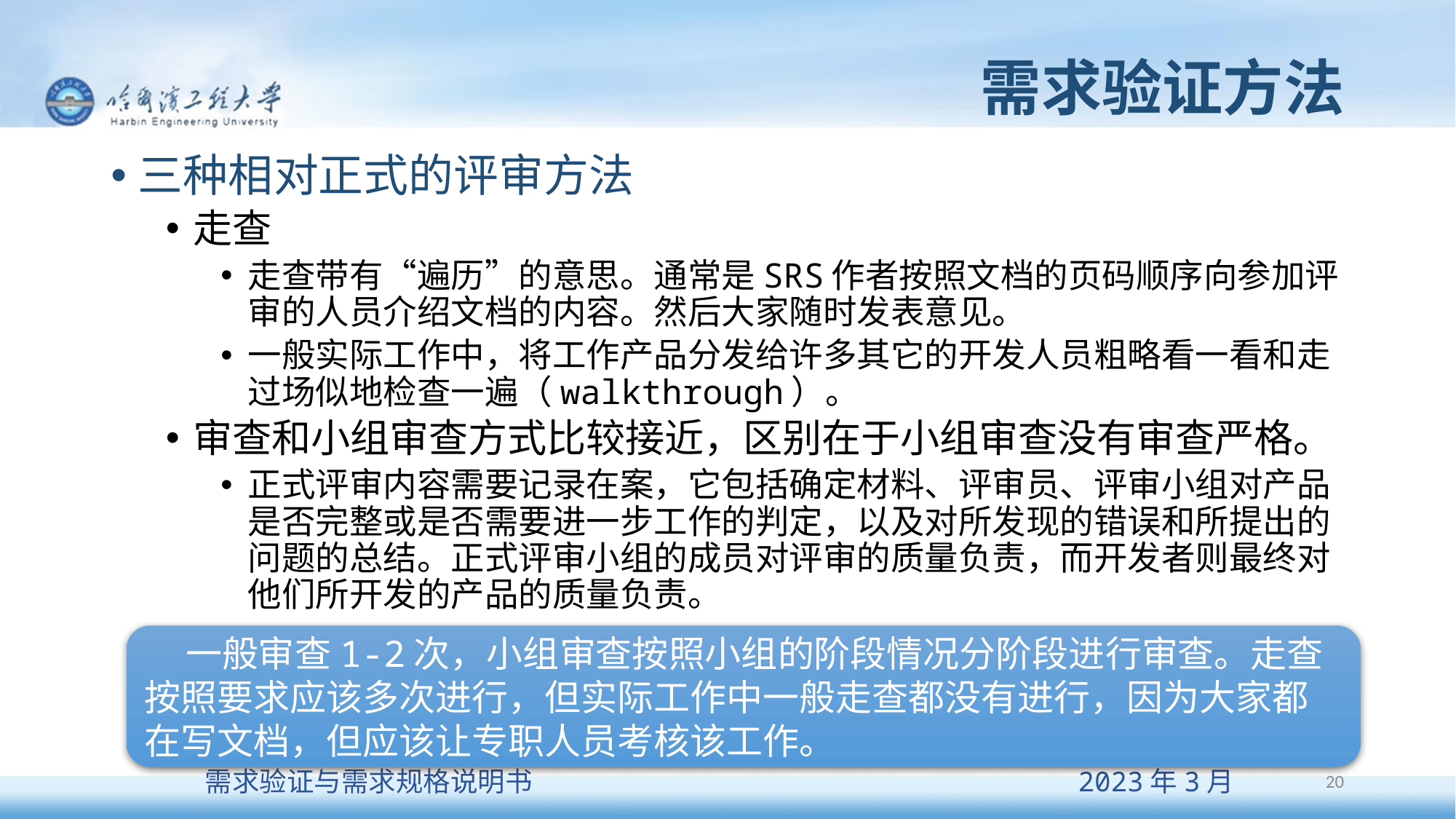

# 需求验证方法
三种相对正式的评审方法
走查
走查带有“遍历”的意思。通常是SRS作者按照文档的页码顺序向参加评审的人员介绍文档的内容。然后大家随时发表意见。
一般实际工作中，将工作产品分发给许多其它的开发人员粗略看一看和走过场似地检查一遍（walkthrough）。
审查和小组审查方式比较接近，区别在于小组审查没有审查严格。
正式评审内容需要记录在案，它包括确定材料、评审员、评审小组对产品是否完整或是否需要进一步工作的判定，以及对所发现的错误和所提出的问题的总结。正式评审小组的成员对评审的质量负责，而开发者则最终对他们所开发的产品的质量负责。

    一般审查1-2次，小组审查按照小组的阶段情况分阶段进行审查。走查按照要求应该多次进行，但实际工作中一般走查都没有进行，因为大家都在写文档，但应该让专职人员考核该工作。
20